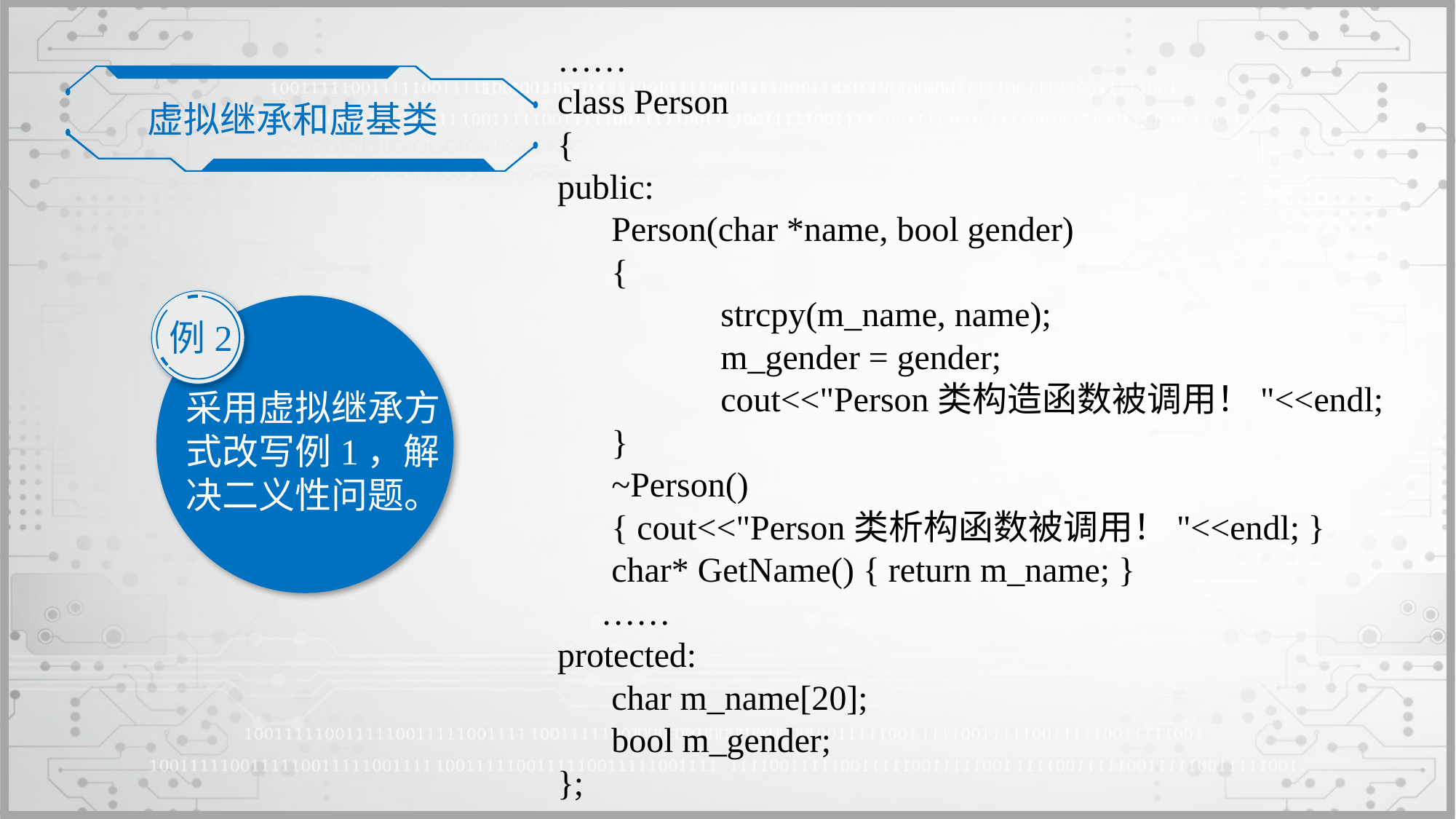

……
class Person
{
public:
	Person(char *name, bool gender)
	{
		strcpy(m_name, name);
		m_gender = gender;
		cout<<"Person类构造函数被调用！"<<endl;
	}
	~Person()
	{ cout<<"Person类析构函数被调用！"<<endl; }
	char* GetName() { return m_name; }
     ……
protected:
	char m_name[20];
	bool m_gender;
};

虚拟继承和虚基类

例2

采用虚拟继承方式改写例1，解决二义性问题。